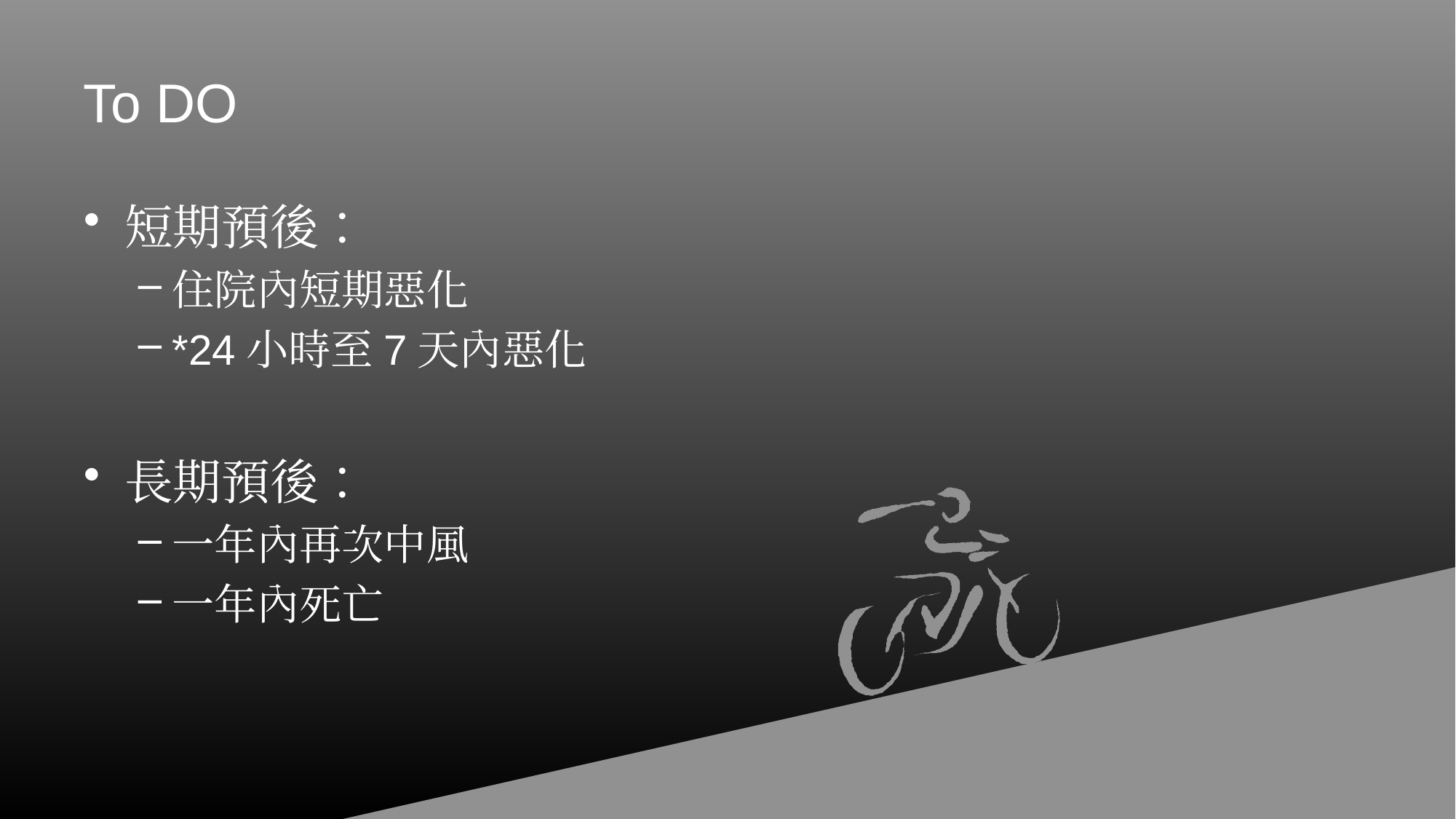

# To DO
短期預後：
住院內短期惡化
*24小時至7天內惡化

長期預後：
一年內再次中風
一年內死亡